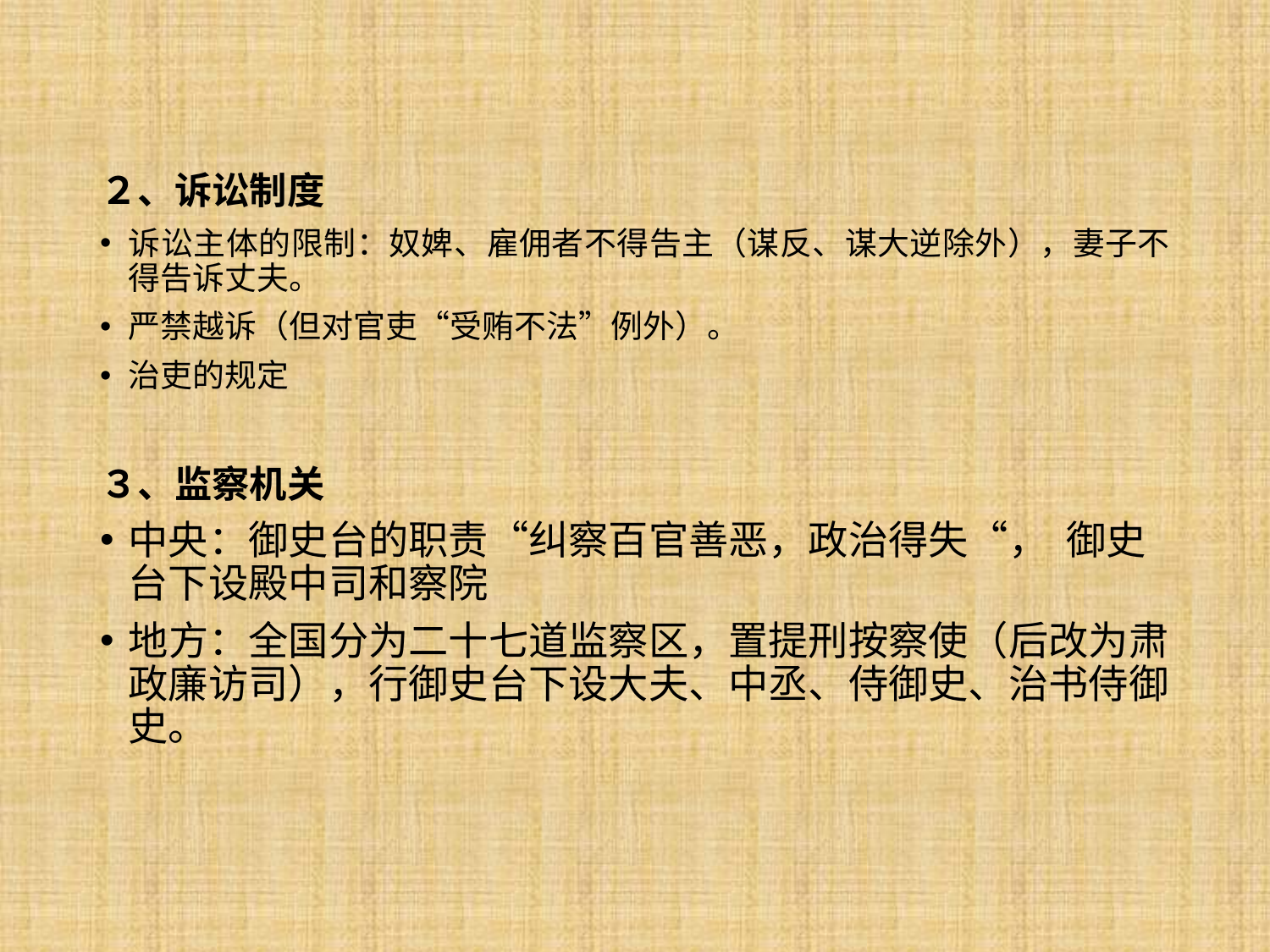

２、诉讼制度
诉讼主体的限制：奴婢、雇佣者不得告主（谋反、谋大逆除外），妻子不得告诉丈夫。
严禁越诉（但对官吏“受贿不法”例外）。
治吏的规定

３、监察机关
中央：御史台的职责“纠察百官善恶，政治得失“，  御史台下设殿中司和察院
地方：全国分为二十七道监察区，置提刑按察使（后改为肃政廉访司），行御史台下设大夫、中丞、侍御史、治书侍御史。